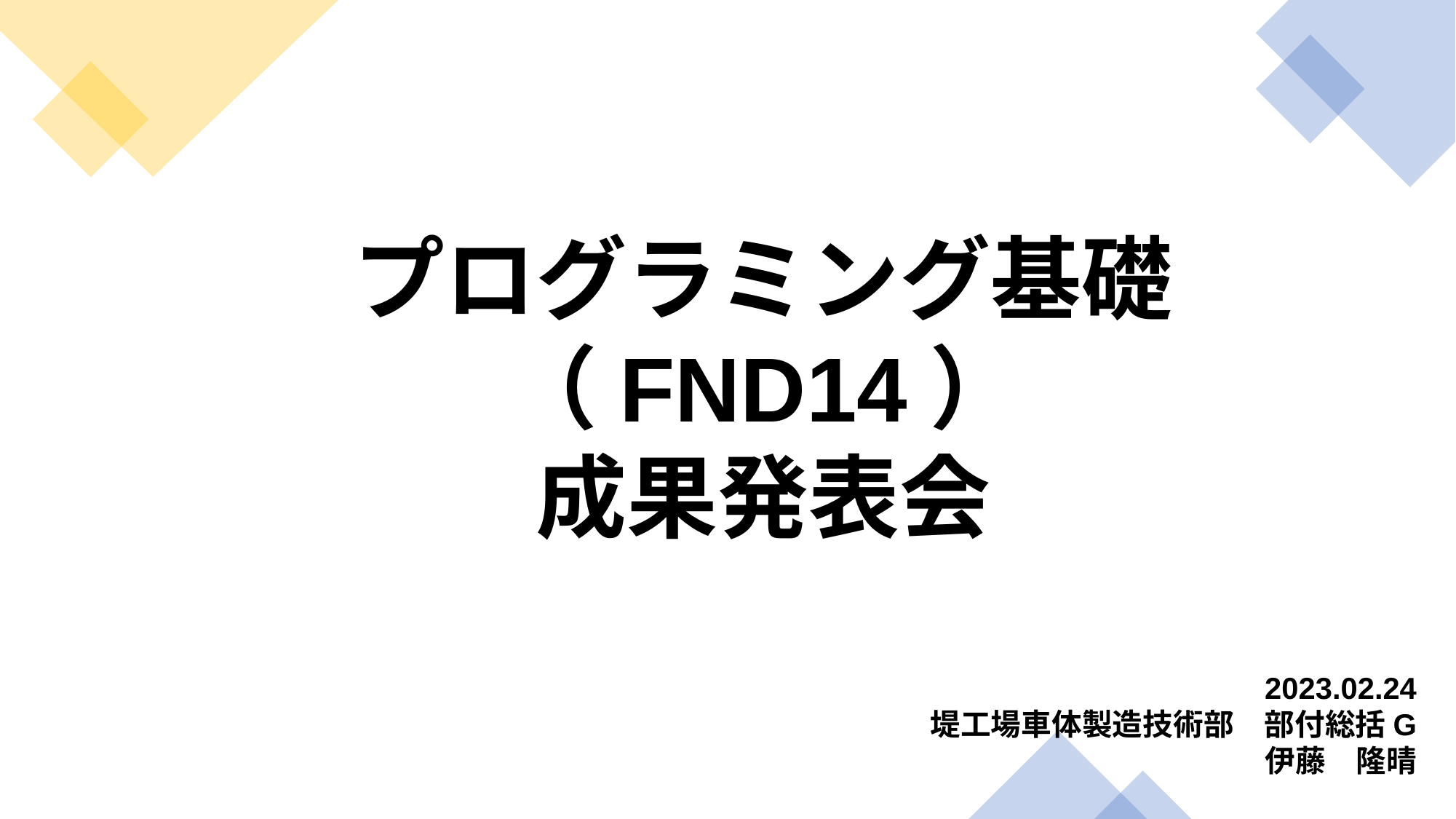

プログラミング基礎
（FND14）
成果発表会
2023.02.24
堤工場車体製造技術部　部付総括G
伊藤　隆晴